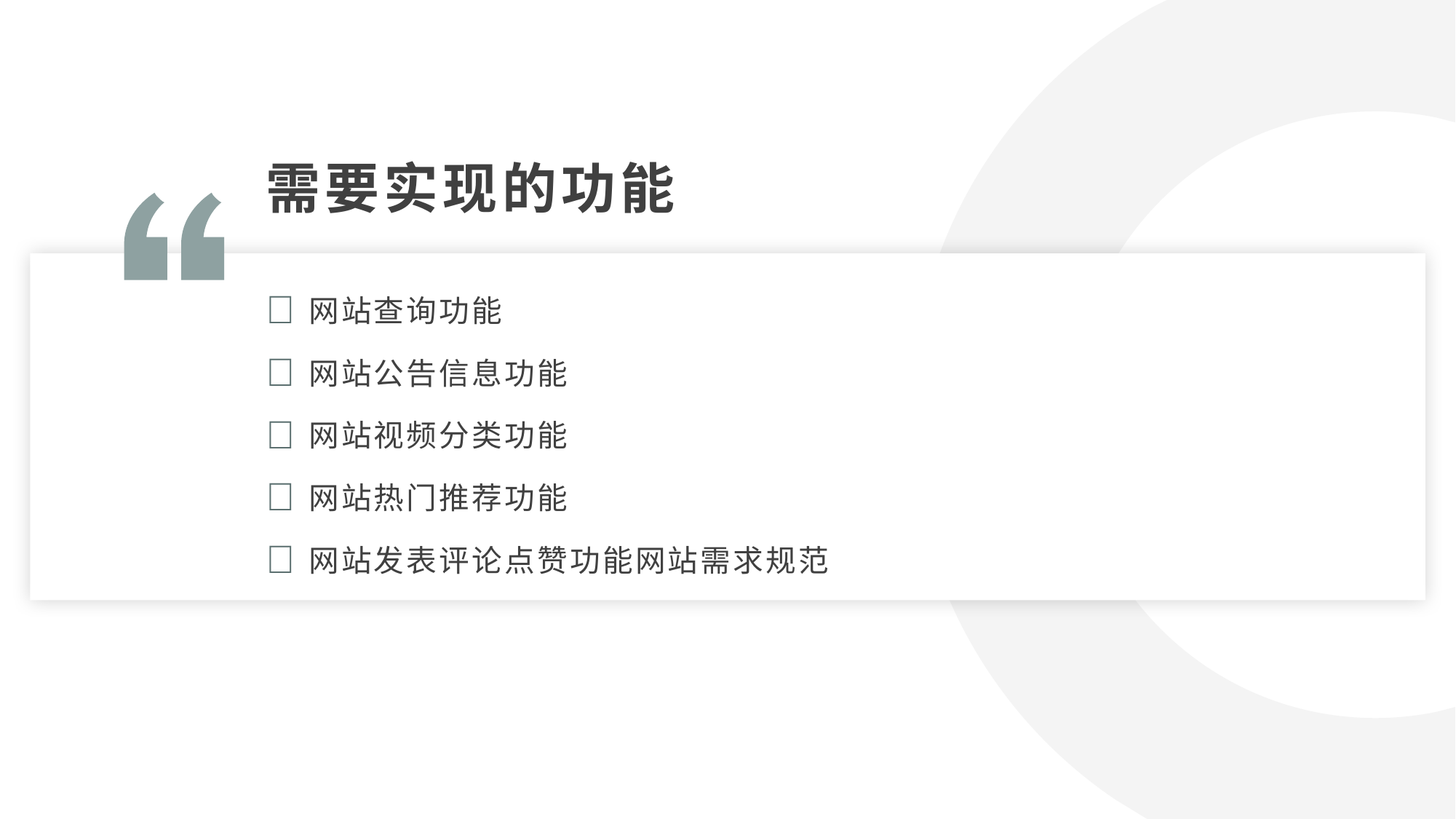

需要实现的功能

网站查询功能
网站公告信息功能
网站视频分类功能
网站热门推荐功能
网站发表评论点赞功能网站需求规范